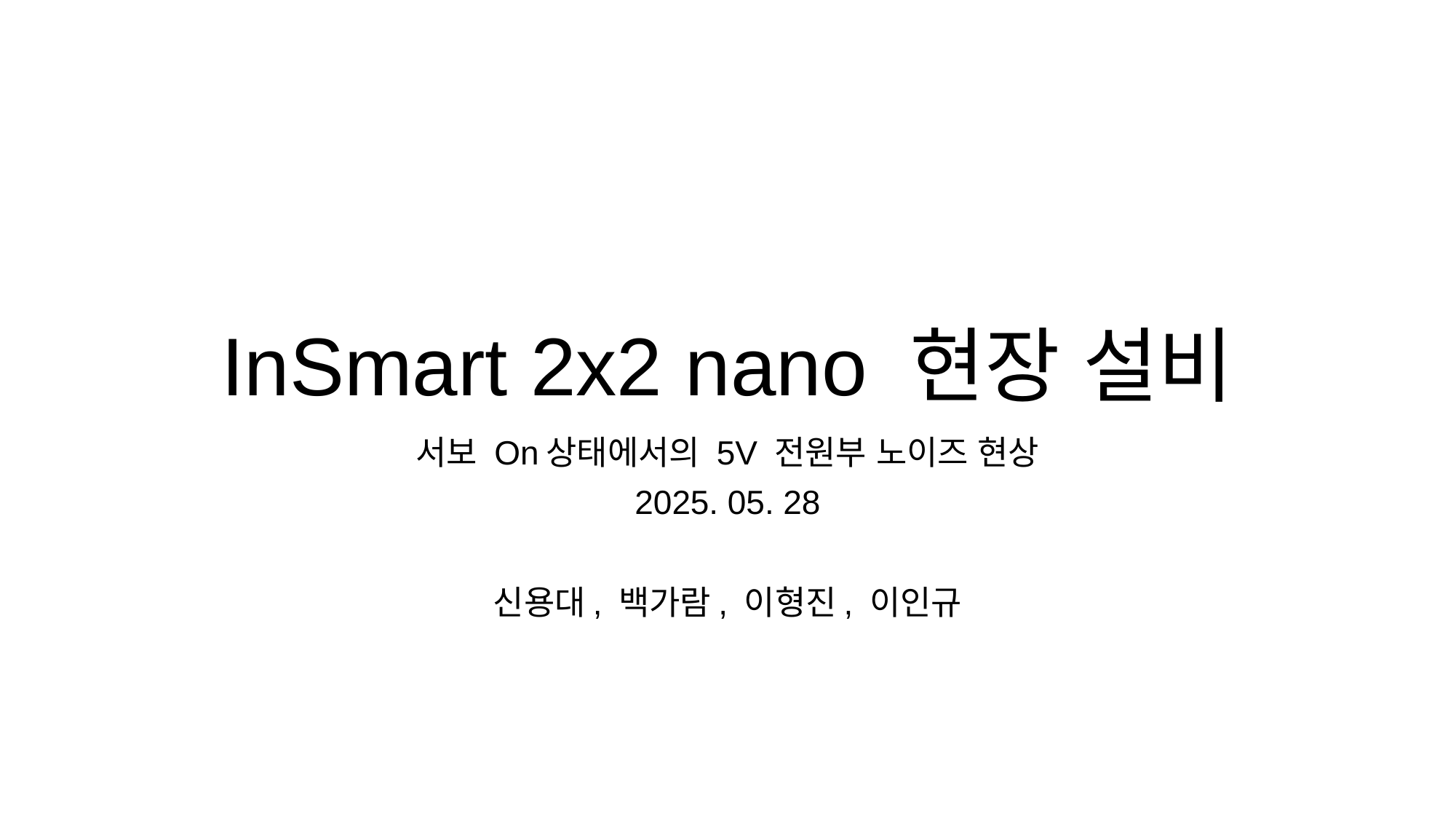

# InSmart 2x2 nano 현장 설비
서보 On상태에서의 5V 전원부 노이즈 현상
2025. 05. 28

신용대, 백가람, 이형진, 이인규